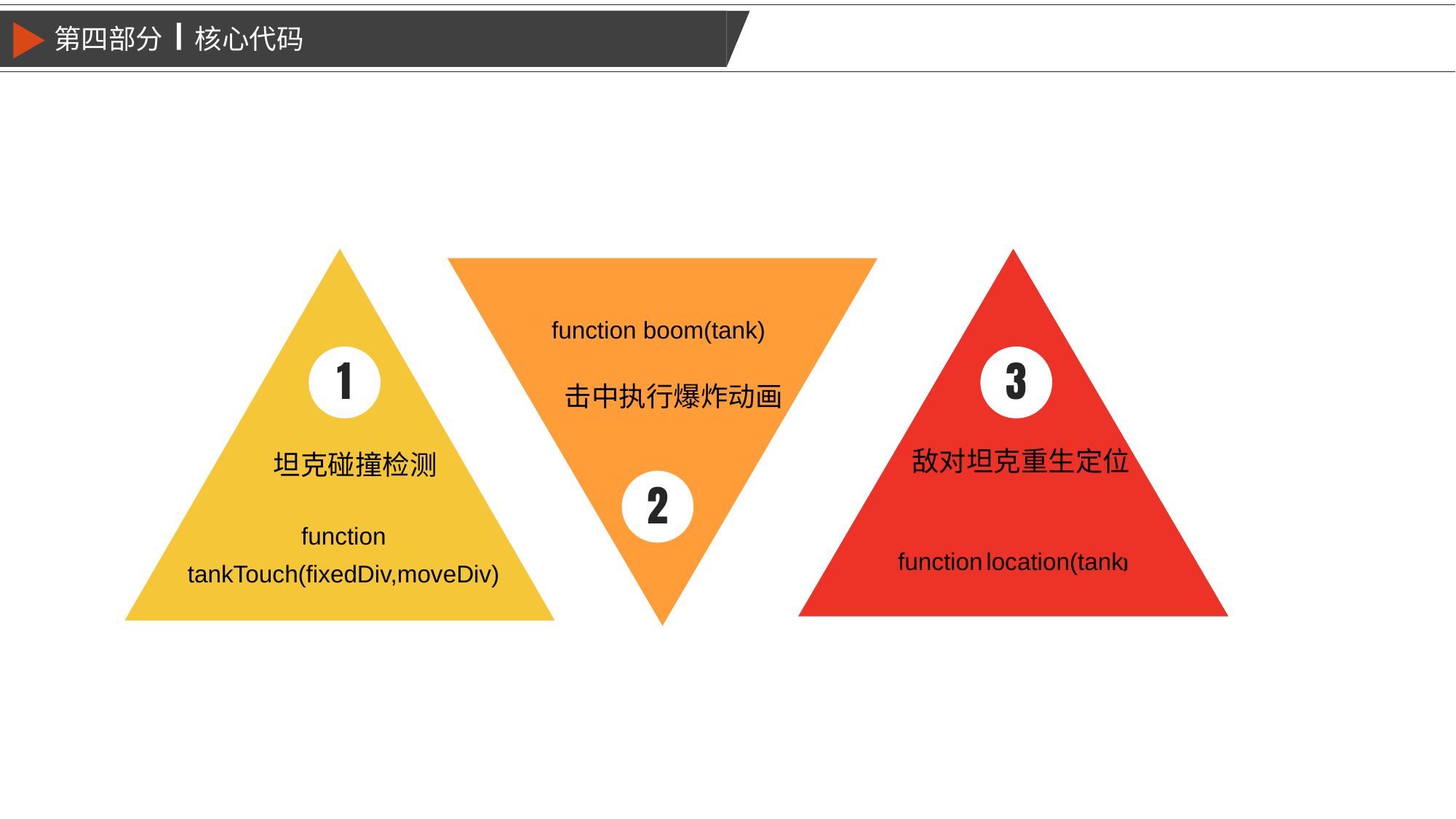

第四部分 | 核心代码

标题数字等都可以通过点击和重新输入进行更改，顶部“开始”面板中可以对字体、字号、颜色、行距等进行修改。建议正文8-14号字，1.3倍字间距。
function boom(tank)
1
3
点击此处添加标题
击中执行爆炸动画
敌对坦克重生定位
坦克碰撞检测
2
function tankTouch(fixedDiv,moveDiv)
function location(tank)